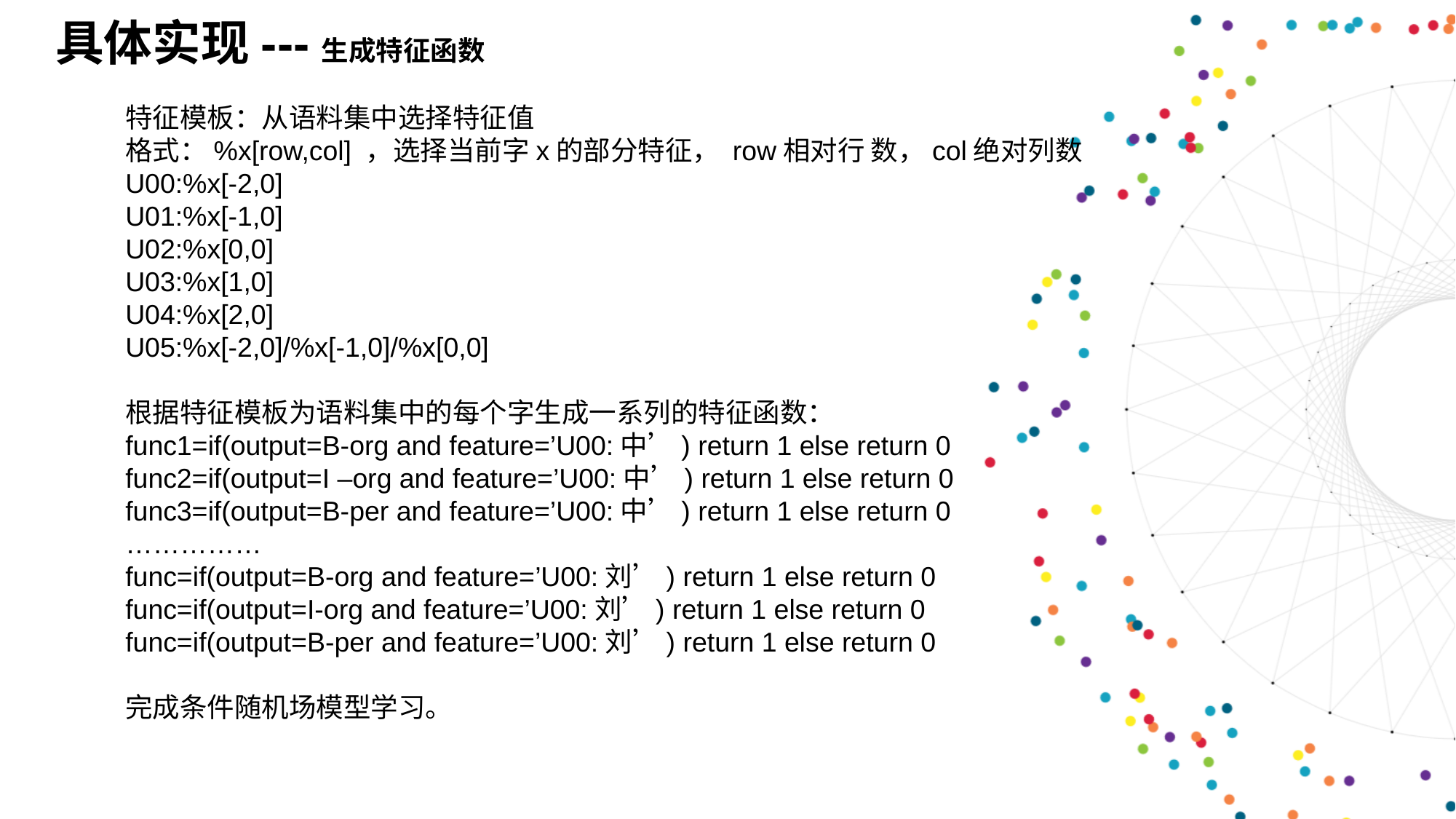

具体实现---生成特征函数

特征模板：从语料集中选择特征值
格式：%x[row,col] ，选择当前字x的部分特征， row相对行 数，col绝对列数
U00:%x[-2,0]
U01:%x[-1,0]
U02:%x[0,0]
U03:%x[1,0] 
U04:%x[2,0]
U05:%x[-2,0]/%x[-1,0]/%x[0,0]

根据特征模板为语料集中的每个字生成一系列的特征函数：
func1=if(output=B-org and feature=’U00:中’) return 1 else return 0
func2=if(output=I –org and feature=’U00:中’) return 1 else return 0
func3=if(output=B-per and feature=’U00:中’) return 1 else return 0
……………
func=if(output=B-org and feature=’U00:刘’) return 1 else return 0
func=if(output=I-org and feature=’U00:刘’) return 1 else return 0
func=if(output=B-per and feature=’U00:刘’) return 1 else return 0

完成条件随机场模型学习。